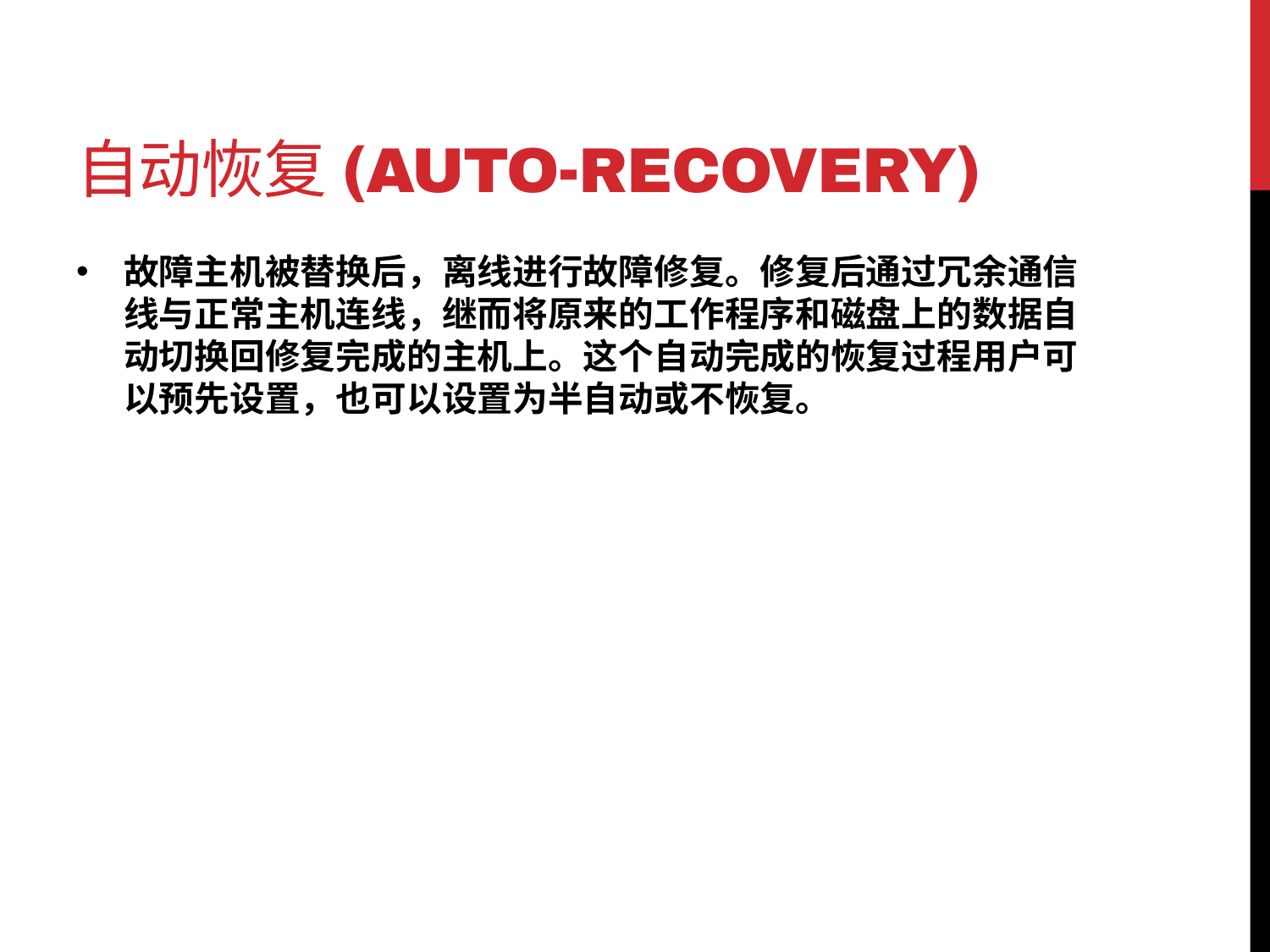

# 自动恢复(Auto-Recovery)
故障主机被替换后，离线进行故障修复。修复后通过冗余通信线与正常主机连线，继而将原来的工作程序和磁盘上的数据自动切换回修复完成的主机上。这个自动完成的恢复过程用户可以预先设置，也可以设置为半自动或不恢复。